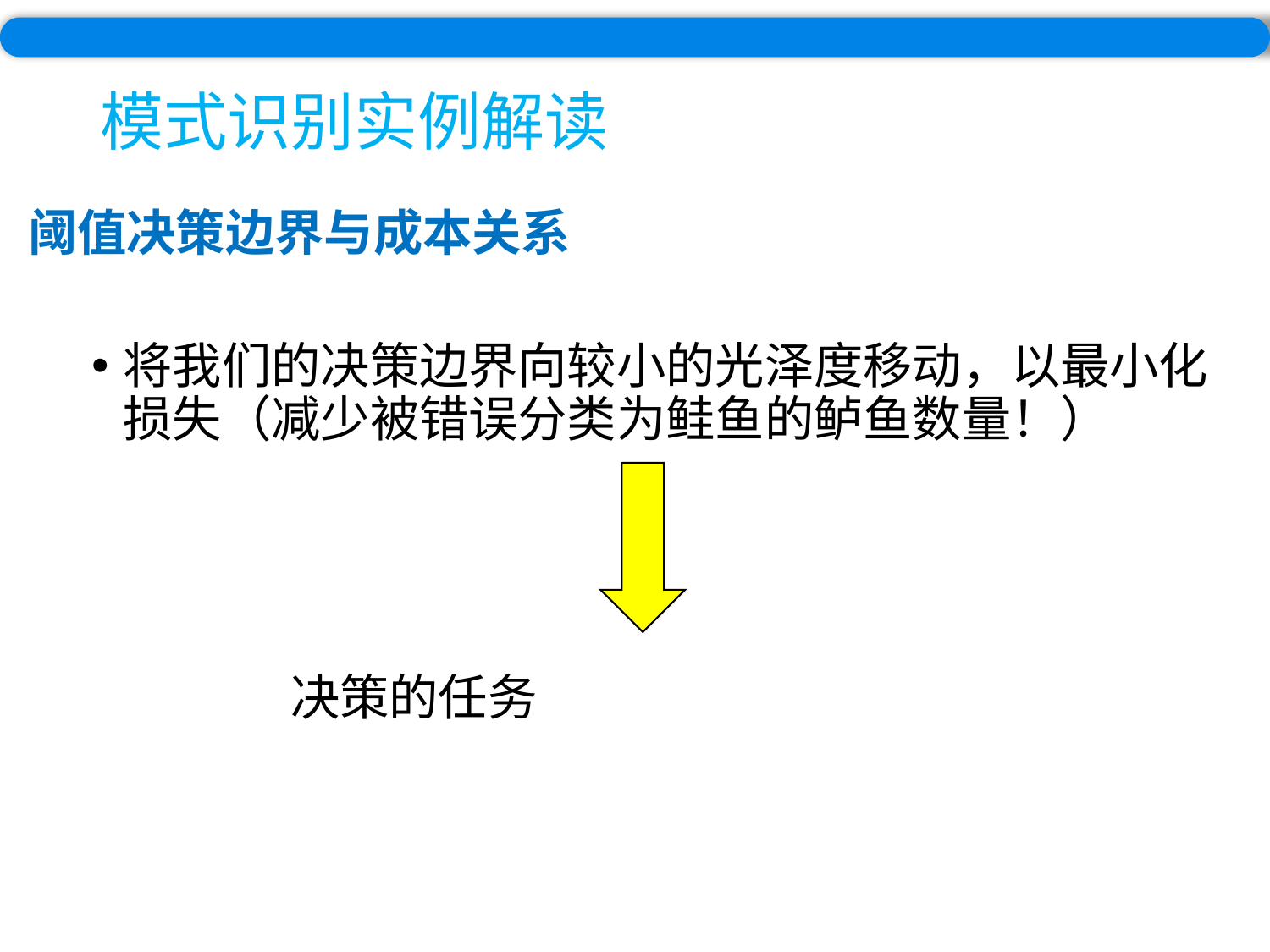

# 模式识别实例解读
阈值决策边界与成本关系

将我们的决策边界向较小的光泽度移动，以最小化损失（减少被错误分类为鲑鱼的鲈鱼数量！）

                 决策的任务